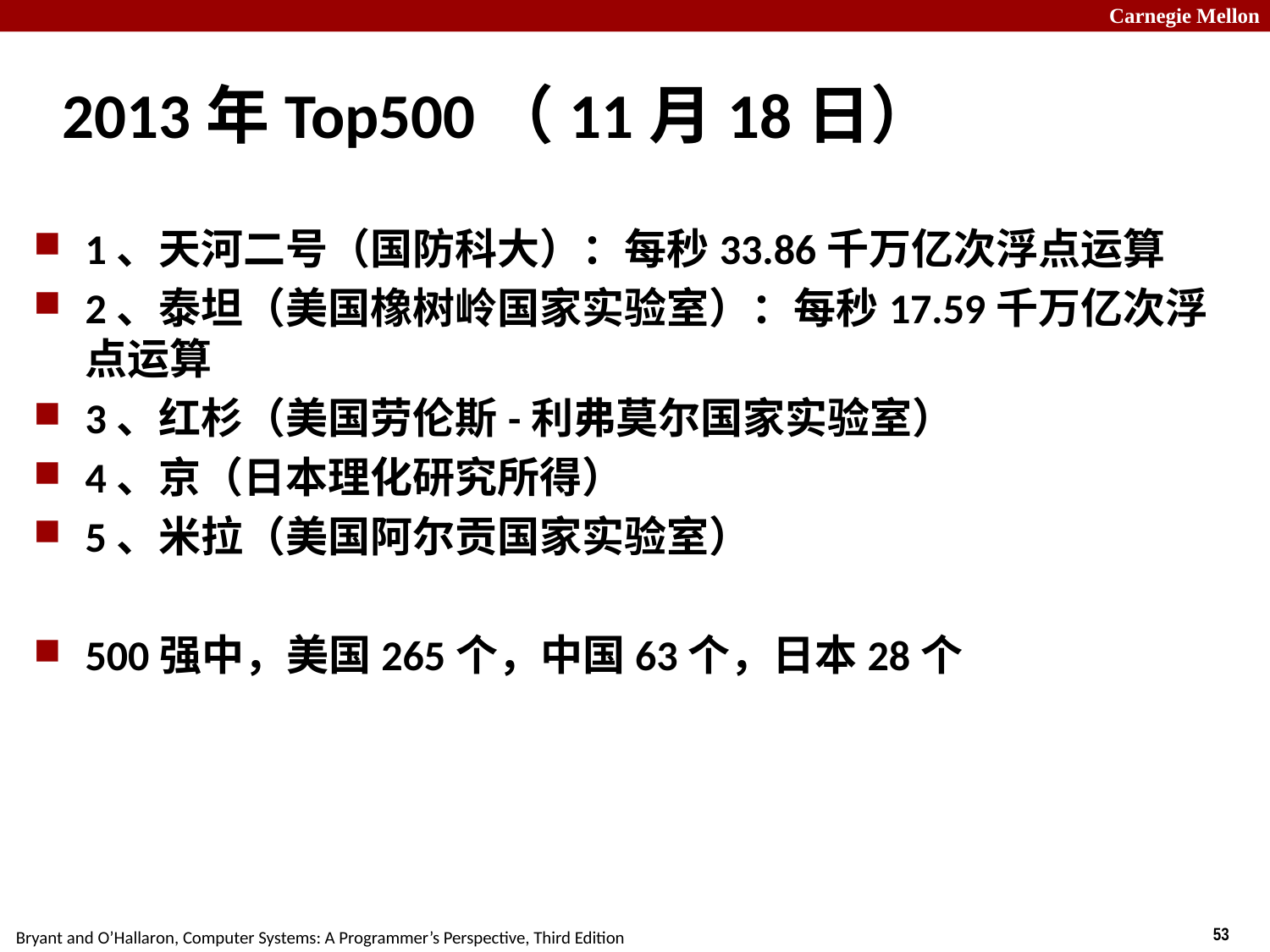

# 2013年Top500（11月18日）
1、天河二号（国防科大）：每秒33.86千万亿次浮点运算
2、泰坦（美国橡树岭国家实验室）：每秒17.59千万亿次浮点运算
3、红杉（美国劳伦斯-利弗莫尔国家实验室）
4、京（日本理化研究所得）
5、米拉（美国阿尔贡国家实验室）

500强中，美国265个，中国63个，日本28个